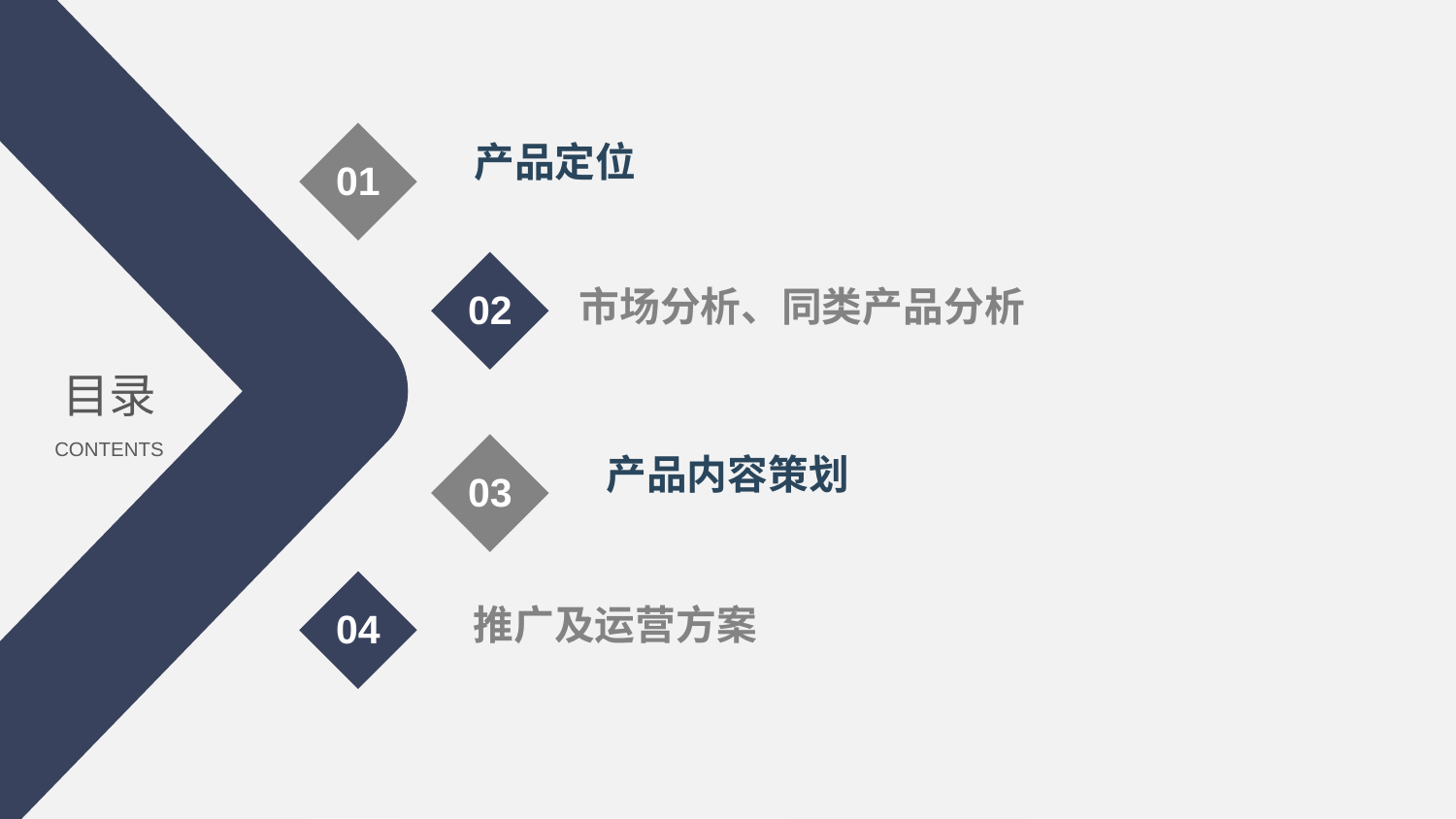

01
产品定位
02
市场分析、同类产品分析
目录
CONTENTS
03
产品内容策划
04
推广及运营方案